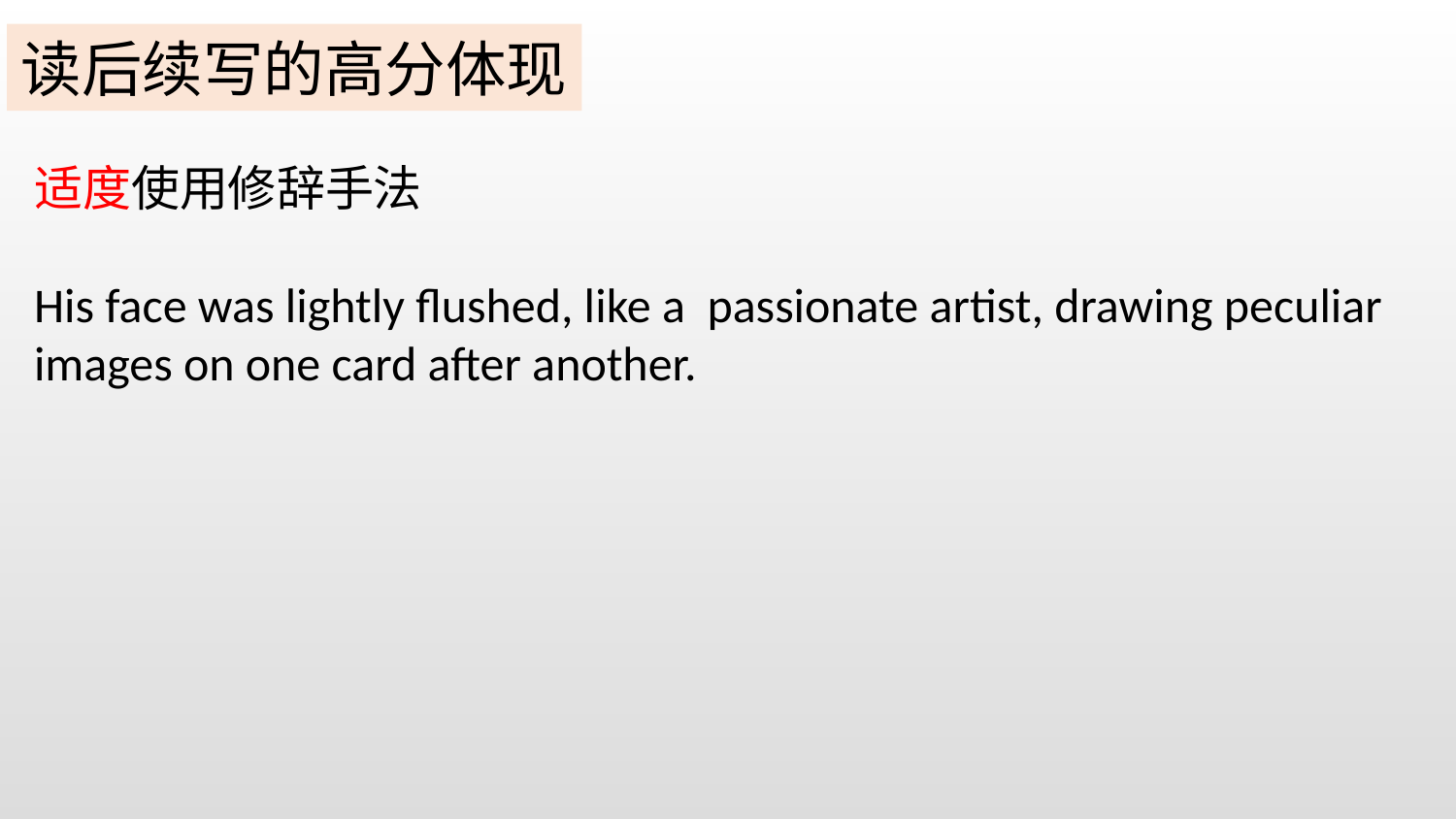

读后续写的高分体现
适度使用修辞手法

His face was lightly flushed, like a  passionate artist, drawing peculiar images on one card after another.